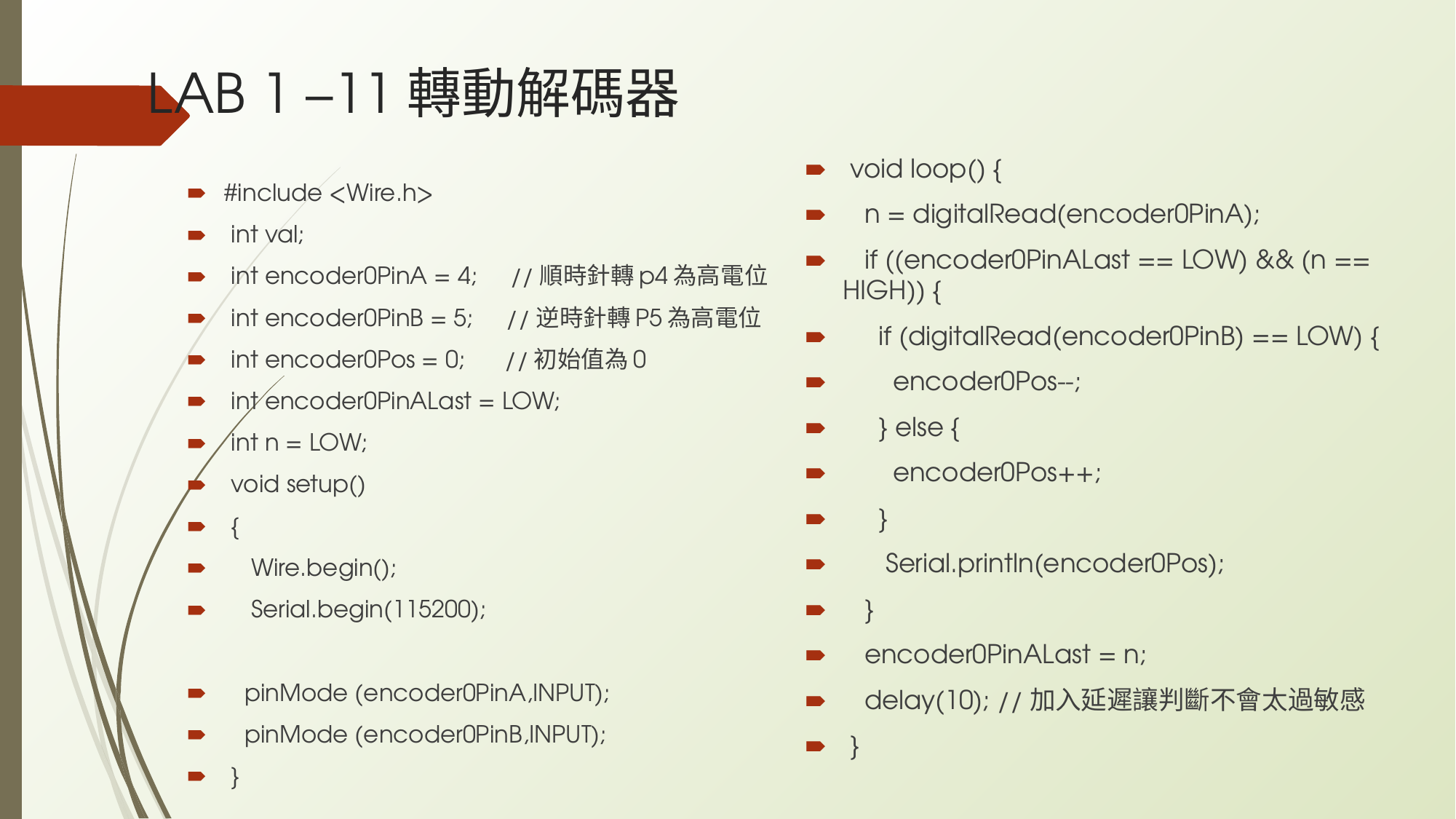

# LAB 1 –11轉動解碼器
 void loop() {
   n = digitalRead(encoder0PinA);
   if ((encoder0PinALast == LOW) && (n == HIGH)) {
     if (digitalRead(encoder0PinB) == LOW) {
       encoder0Pos--;
     } else {
       encoder0Pos++;
     }
      Serial.println(encoder0Pos);
   }
   encoder0PinALast = n;
   delay(10); //加入延遲讓判斷不會太過敏感
 }
#include <Wire.h>
 int val;
 int encoder0PinA = 4;     //順時針轉p4為高電位
 int encoder0PinB = 5;     //逆時針轉P5為高電位
 int encoder0Pos = 0;      //初始值為0
 int encoder0PinALast = LOW;
 int n = LOW;
 void setup()
 {
    Wire.begin();
    Serial.begin(115200);

   pinMode (encoder0PinA,INPUT);
   pinMode (encoder0PinB,INPUT);
 }